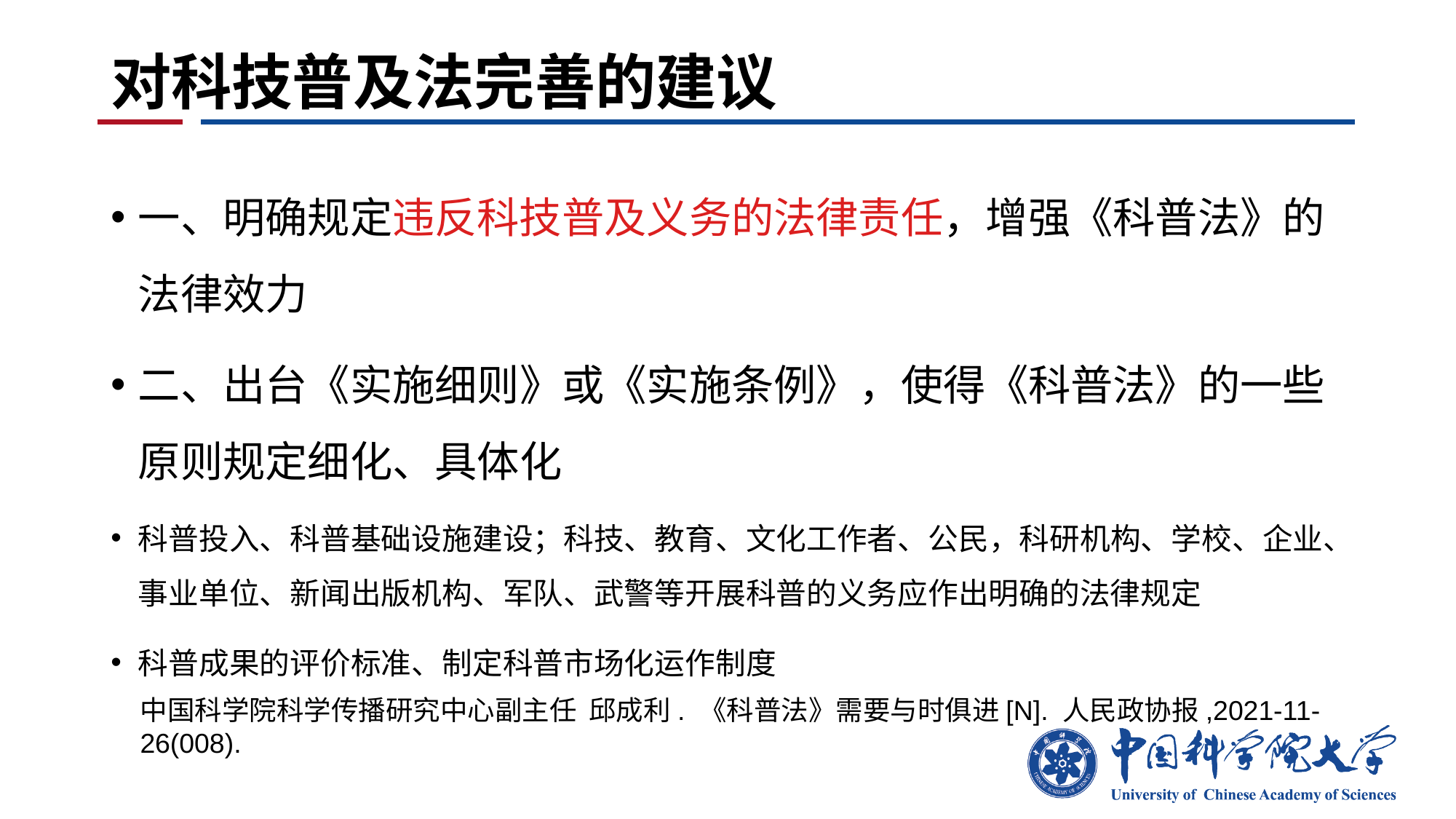

# 对科技普及法完善的建议
一、明确规定违反科技普及义务的法律责任，增强《科普法》的法律效力
二、出台《实施细则》或《实施条例》，使得《科普法》的一些原则规定细化、具体化
科普投入、科普基础设施建设；科技、教育、文化工作者、公民，科研机构、学校、企业、事业单位、新闻出版机构、军队、武警等开展科普的义务应作出明确的法律规定
科普成果的评价标准、制定科普市场化运作制度
中国科学院科学传播研究中心副主任  邱成利. 《科普法》需要与时俱进[N]. 人民政协报,2021-11-26(008).